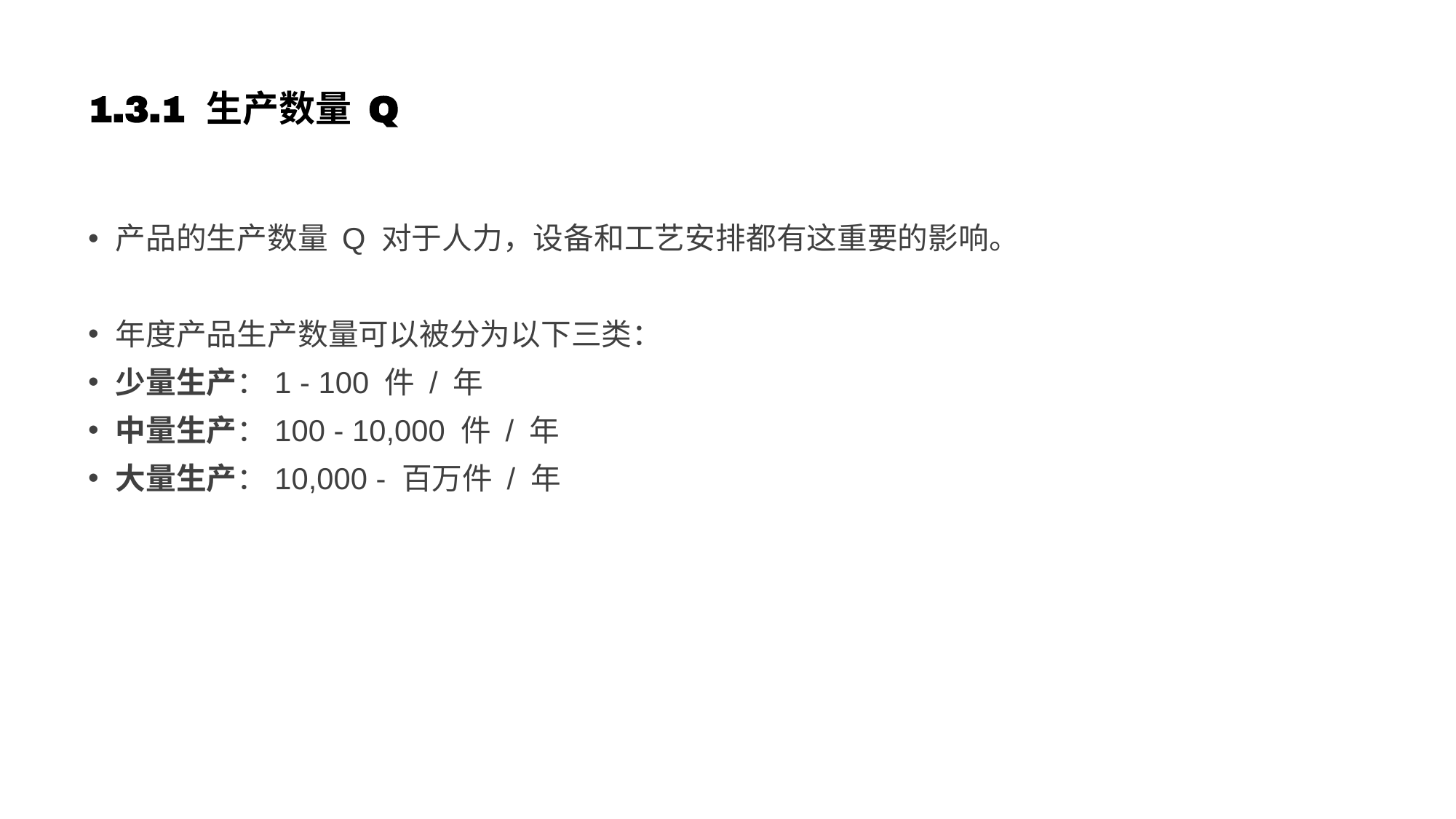

# 1.3.1 生产数量 Q
产品的生产数量 Q 对于人力，设备和工艺安排都有这重要的影响。

年度产品生产数量可以被分为以下三类：
少量生产：1 - 100 件 / 年
中量生产：100 - 10,000 件 / 年
大量生产：10,000 - 百万件 / 年